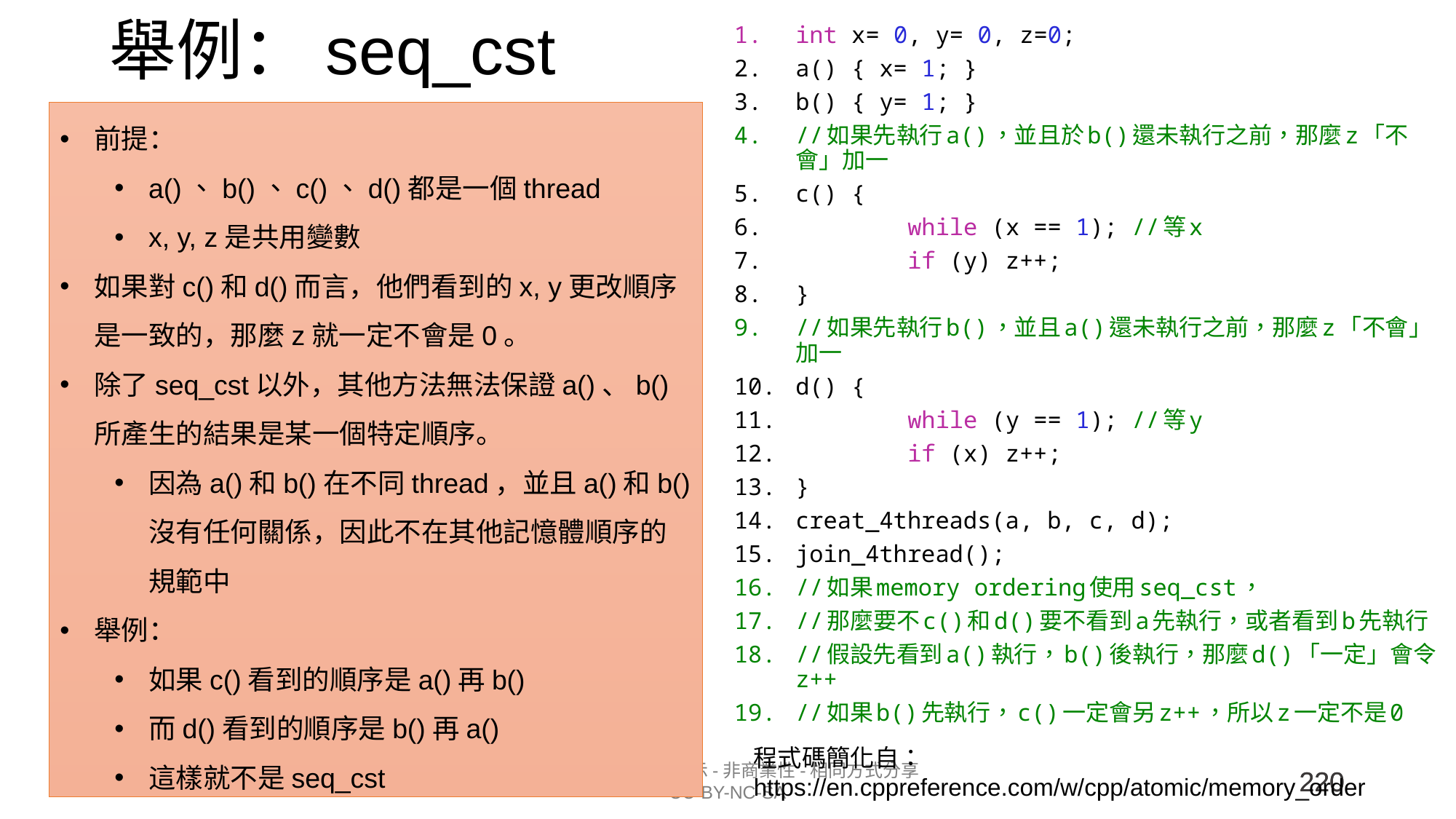

# 舉例：seq_cst
int x= 0, y= 0, z=0;
a() { x= 1; }
b() { y= 1; }
//如果先執行a()，並且於b()還未執行之前，那麼z「不會」加一
c() {
        while (x == 1); //等x
        if (y) z++;
}
//如果先執行b()，並且a()還未執行之前，那麼z「不會」加一
d() {
        while (y == 1); //等y
        if (x) z++;
}
creat_4threads(a, b, c, d);
join_4thread();
//如果memory ordering使用seq_cst，
//那麼要不c()和d()要不看到a先執行，或者看到b先執行
//假設先看到a()執行，b()後執行，那麼d()「一定」會令z++
//如果b()先執行，c()一定會另z++，所以z一定不是0
前提：
a()、b()、c()、d()都是一個thread
x, y, z是共用變數
如果對c()和d()而言，他們看到的x, y更改順序是一致的，那麼z就一定不會是0。
除了seq_cst以外，其他方法無法保證a()、b()所產生的結果是某一個特定順序。
因為a()和b()在不同thread，並且a()和b()沒有任何關係，因此不在其他記憶體順序的規範中
舉例：
如果c()看到的順序是a()再b()
而d()看到的順序是b()再a()
這樣就不是seq_cst
程式碼簡化自：
https://en.cppreference.com/w/cpp/atomic/memory_order